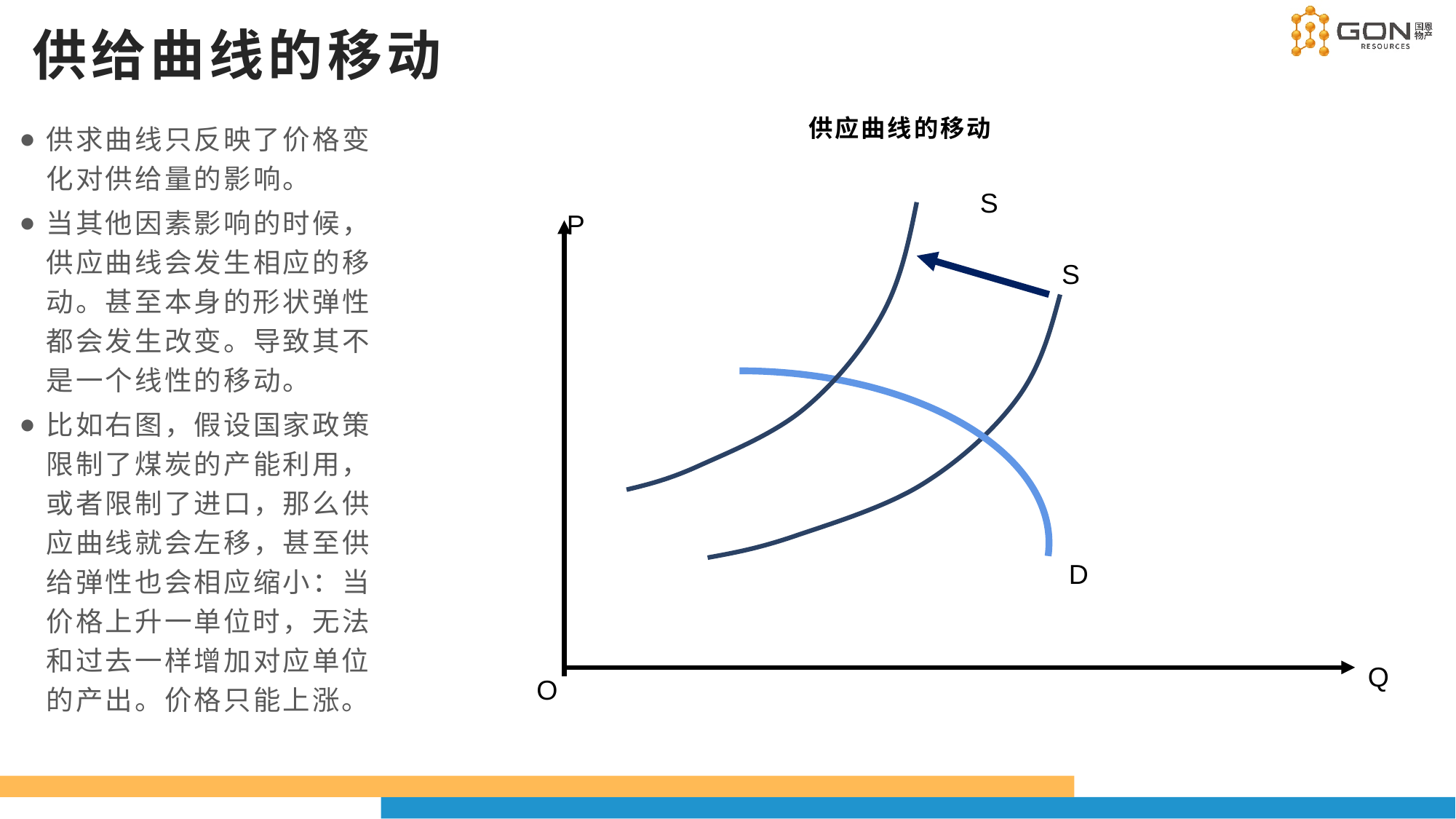

# 供给曲线的移动
供应曲线的移动
供求曲线只反映了价格变化对供给量的影响。
当其他因素影响的时候，供应曲线会发生相应的移动。甚至本身的形状弹性都会发生改变。导致其不是一个线性的移动。
比如右图，假设国家政策限制了煤炭的产能利用，或者限制了进口，那么供应曲线就会左移，甚至供给弹性也会相应缩小：当价格上升一单位时，无法和过去一样增加对应单位的产出。价格只能上涨。
S
P

S

D
Q
O